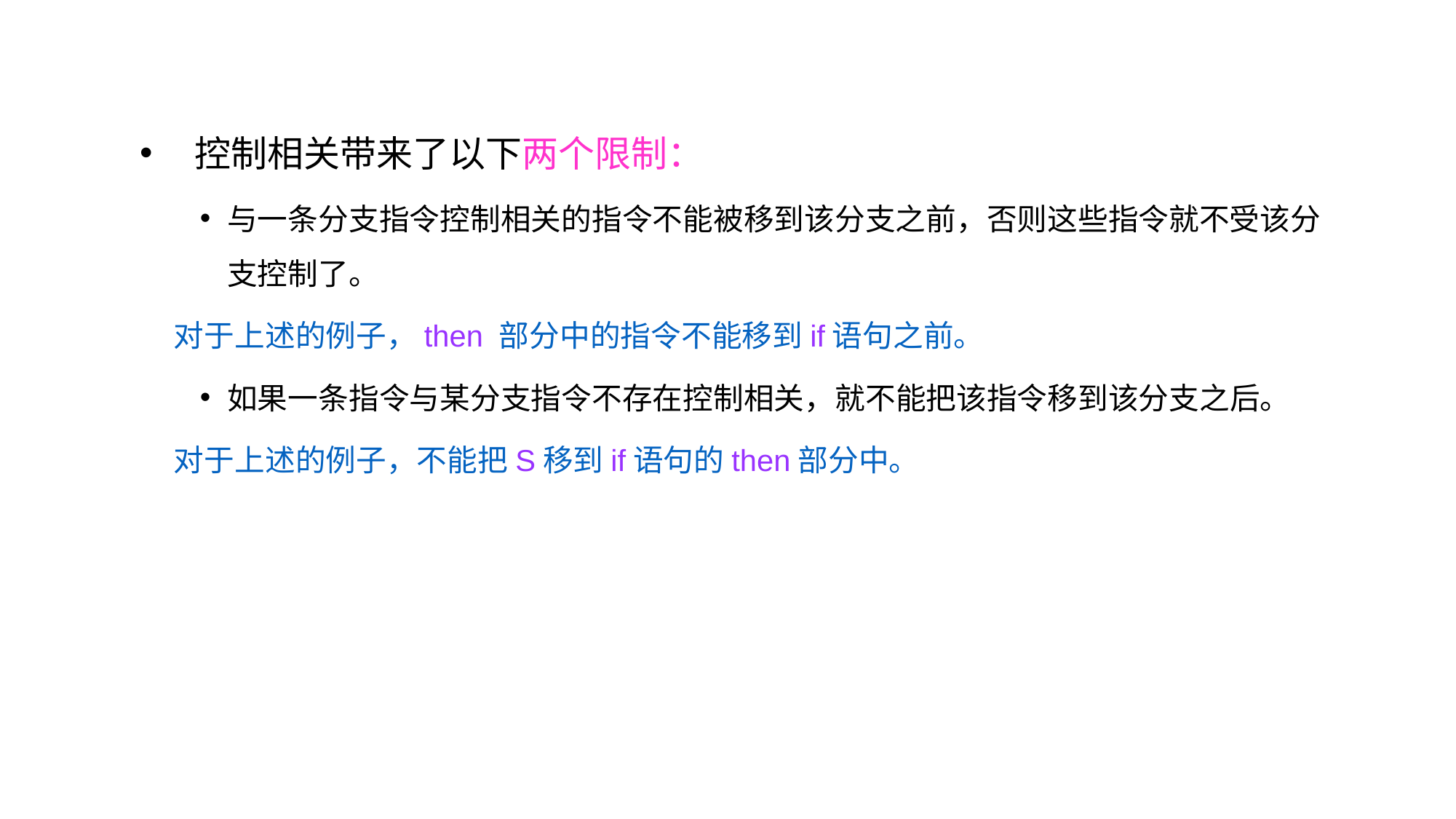

控制相关带来了以下两个限制：
与一条分支指令控制相关的指令不能被移到该分支之前，否则这些指令就不受该分支控制了。
对于上述的例子，then 部分中的指令不能移到if语句之前。
如果一条指令与某分支指令不存在控制相关，就不能把该指令移到该分支之后。
对于上述的例子，不能把S移到if语句的then部分中。